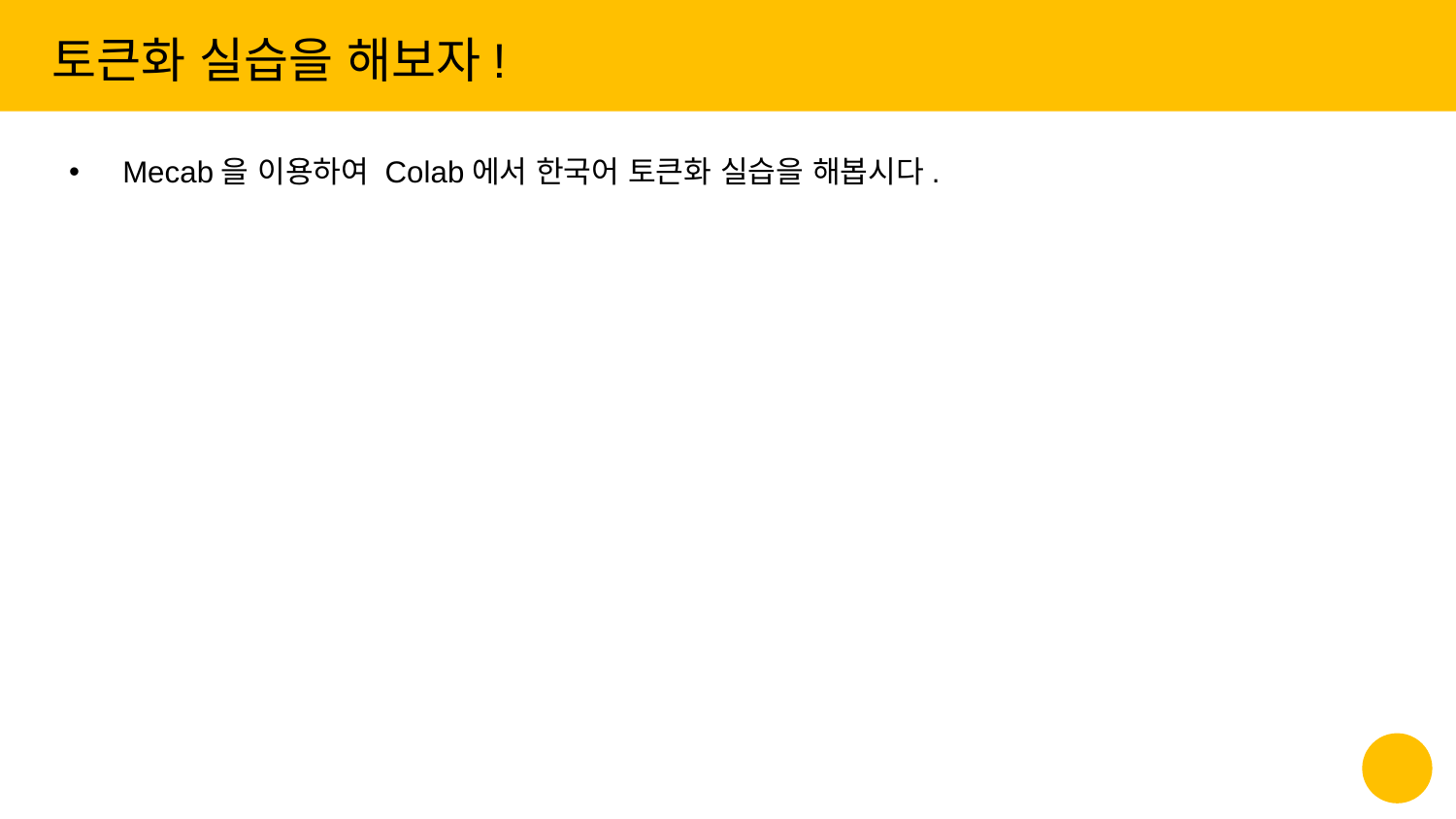

토큰화 실습을 해보자!
Mecab을 이용하여 Colab에서 한국어 토큰화 실습을 해봅시다.
36